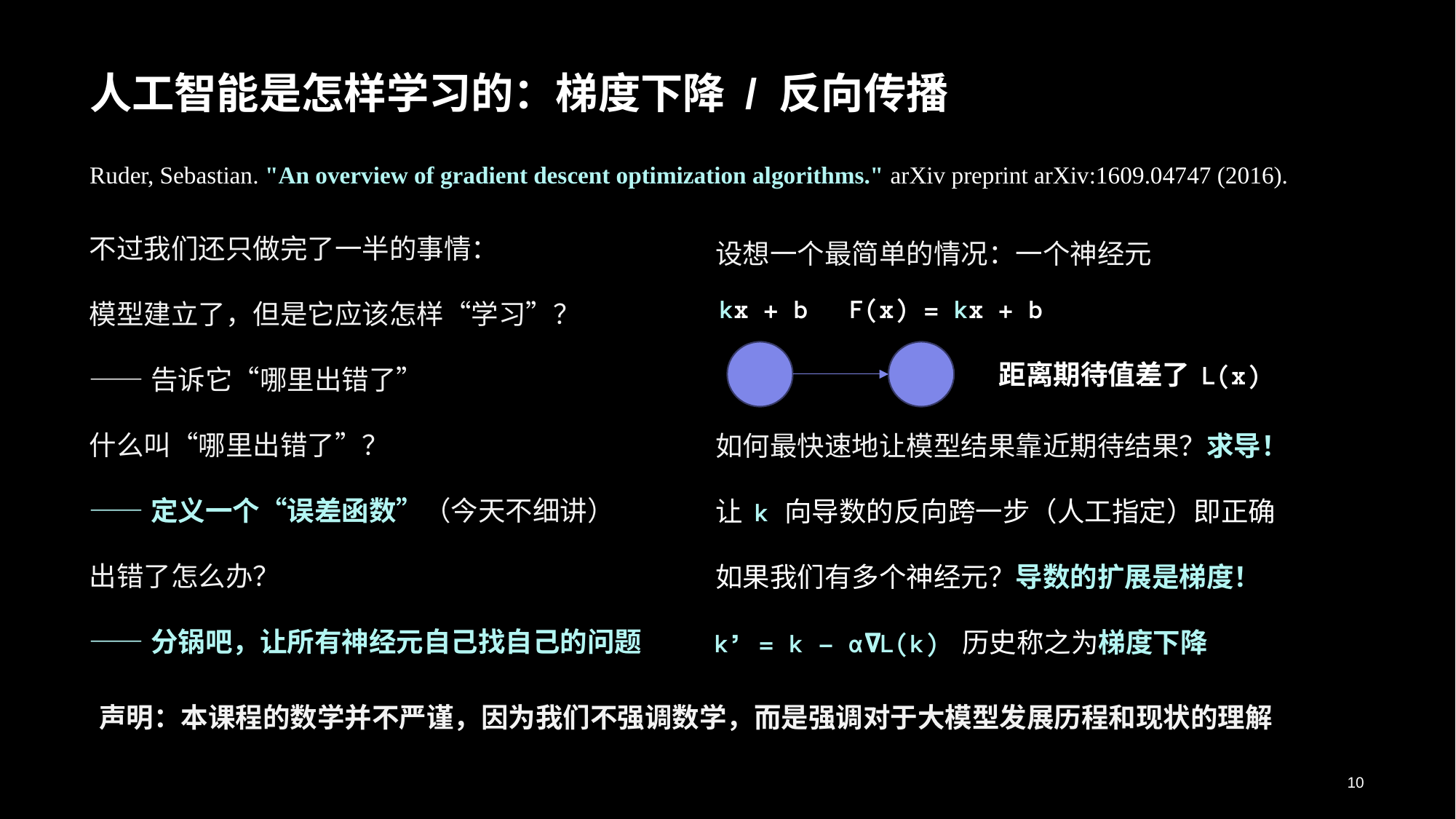

# 人工智能是怎样学习的：梯度下降 / 反向传播
Ruder, Sebastian. "An overview of gradient descent optimization algorithms." arXiv preprint arXiv:1609.04747 (2016).
不过我们还只做完了一半的事情：

模型建立了，但是它应该怎样“学习”？

——告诉它“哪里出错了”

什么叫“哪里出错了”？

——定义一个“误差函数”（今天不细讲）

出错了怎么办？

——分锅吧，让所有神经元自己找自己的问题
设想一个最简单的情况：一个神经元
kx + b
F(x) = kx + b

距离期待值差了 L(x)

如何最快速地让模型结果靠近期待结果？求导！

让 k 向导数的反向跨一步（人工指定）即正确

如果我们有多个神经元？导数的扩展是梯度！

k’ = k - α∇L(k) 历史称之为梯度下降
声明：本课程的数学并不严谨，因为我们不强调数学，而是强调对于大模型发展历程和现状的理解
10